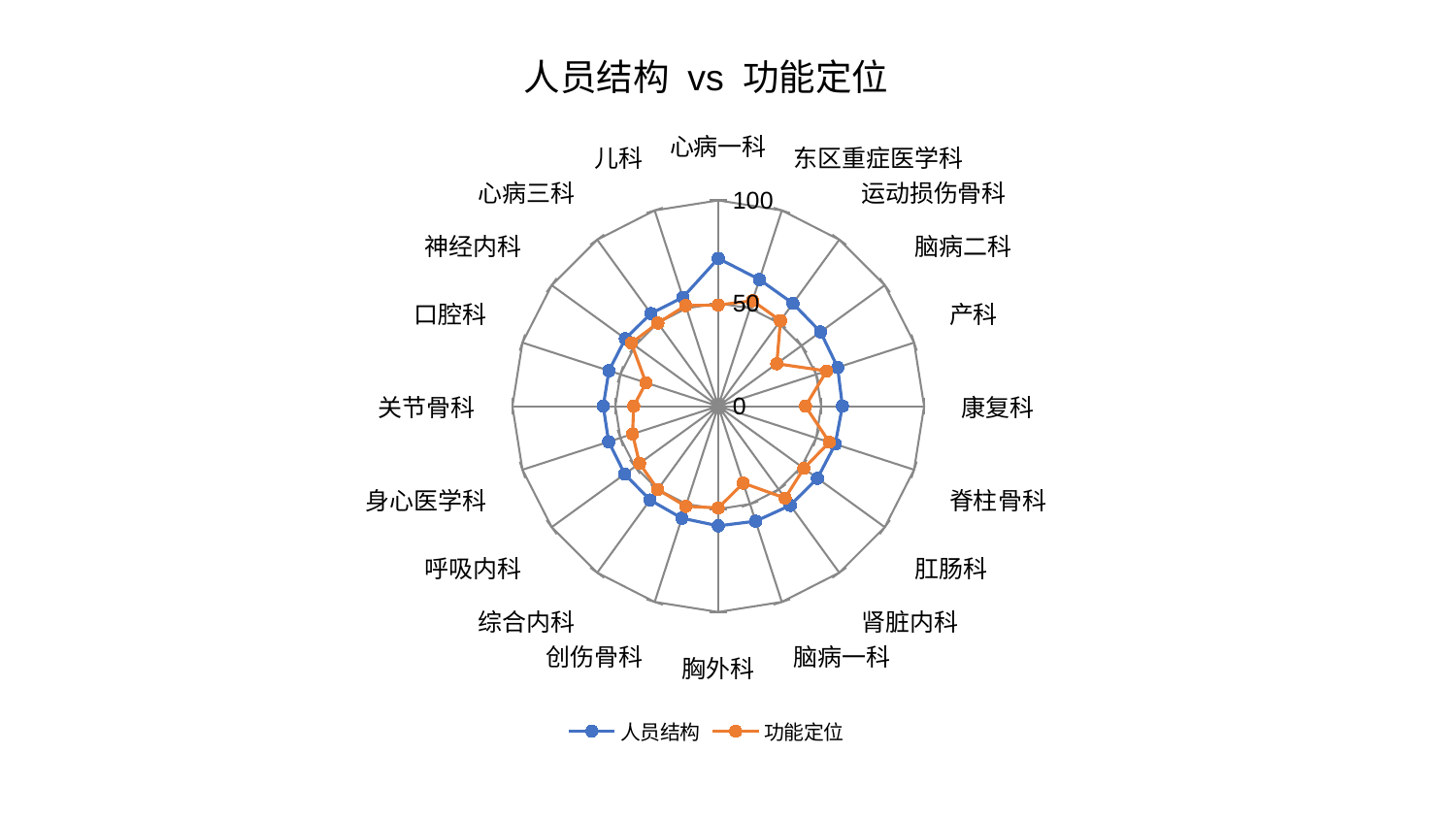

### Chart: 人员结构 vs 功能定位

| Category | 人员结构 | 功能定位 |
|---|---|---|
| 心病一科 | 71.80102454058809 | 49.16465586331476 |
| 东区重症医学科 | 64.72393646639121 | 53.877921660887374 |
| 运动损伤骨科 | 61.73069176303306 | 51.40504319491733 |
| 脑病二科 | 61.390987838811206 | 35.14107517748266 |
| 产科 | 60.99977337172661 | 55.37065440147561 |
| 康复科 | 60.31609474443549 | 42.36998189673745 |
| 脊柱骨科 | 59.74802801559003 | 56.74981493641563 |
| 肛肠科 | 59.57345509314078 | 51.41793842229576 |
| 肾脏内科 | 59.564213537197915 | 55.224687626550285 |
| 脑病一科 | 58.764408489392665 | 39.29970986810587 |
| 胸外科 | 58.14552484286913 | 49.45831266388391 |
| 创伤骨科 | 57.21668318757657 | 51.15150578404038 |
| 综合内科 | 56.36418673578585 | 50.00536069172815 |
| 呼吸内科 | 56.13814176735663 | 47.256054618528395 |
| 身心医学科 | 55.99219094451291 | 43.78720385017199 |
| 关节骨科 | 55.86446162323718 | 41.08937394944316 |
| 口腔科 | 55.83873044004492 | 36.93319851895652 |
| 神经内科 | 55.79644964625847 | 52.20643672663305 |
| 心病三科 | 55.658948244677575 | 49.92058933407681 |
| 儿科 | 55.588325423184706 | 51.401966547621015 |
24